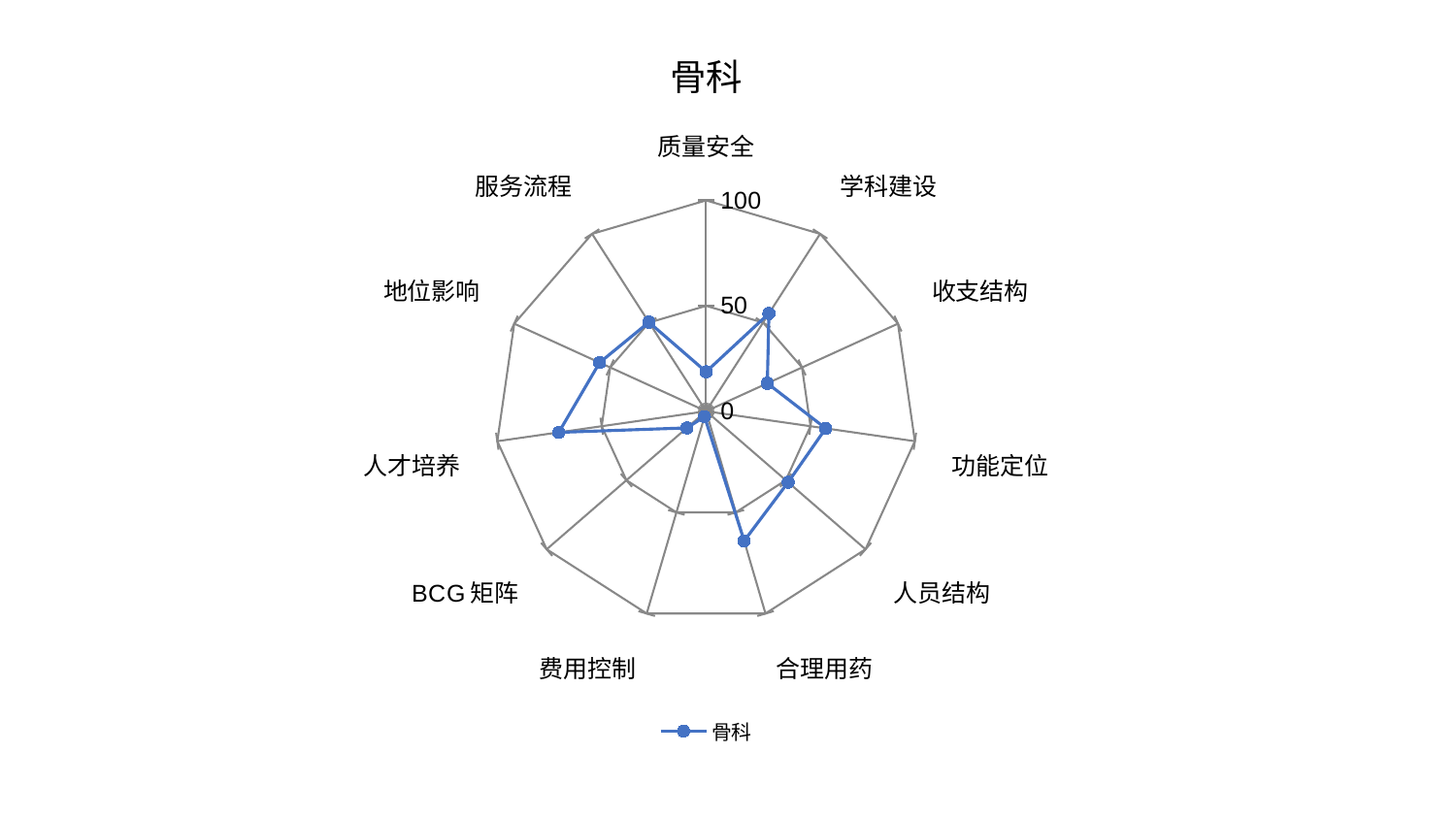

### Chart: 骨科

| Category | 骨科 |
|---|---|
| 质量安全 | 18.69707923946725 |
| 学科建设 | 55.112971509391286 |
| 收支结构 | 31.918128130352276 |
| 功能定位 | 57.32039556003155 |
| 人员结构 | 51.475468079849634 |
| 合理用药 | 64.07319058363942 |
| 费用控制 | 2.6983668935131258 |
| BCG矩阵 | 12.08023704390662 |
| 人才培养 | 70.57291016743956 |
| 地位影响 | 55.52745672987123 |
| 服务流程 | 50.19227013324333 |
172